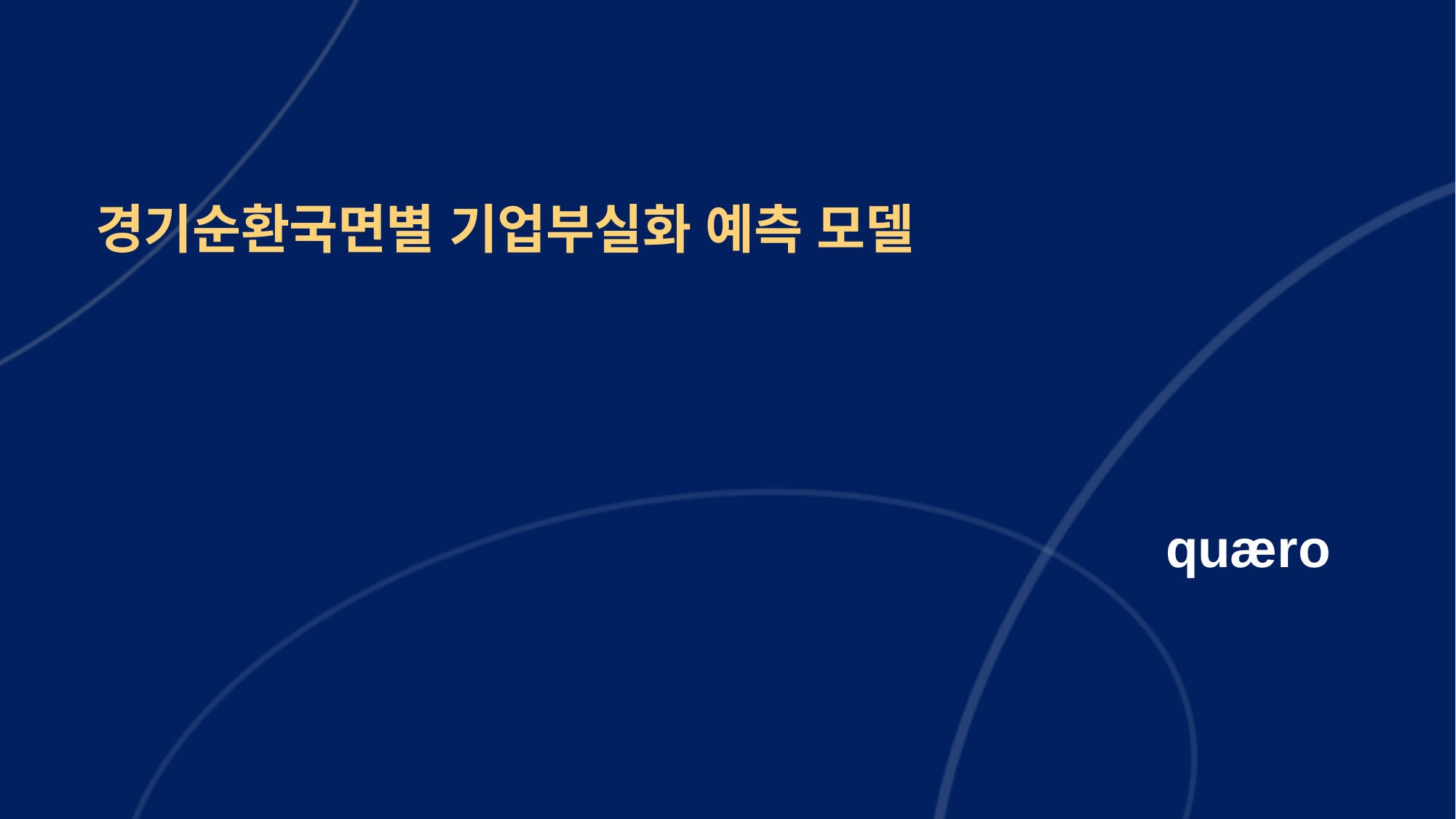

머신러닝을 활용한
경기순환국면별 기업부실화 예측 모델
quæro
Ubion  금융 빅데이터 분석 과정 4기
Final Project | 최종 발표
2022. 10. 07